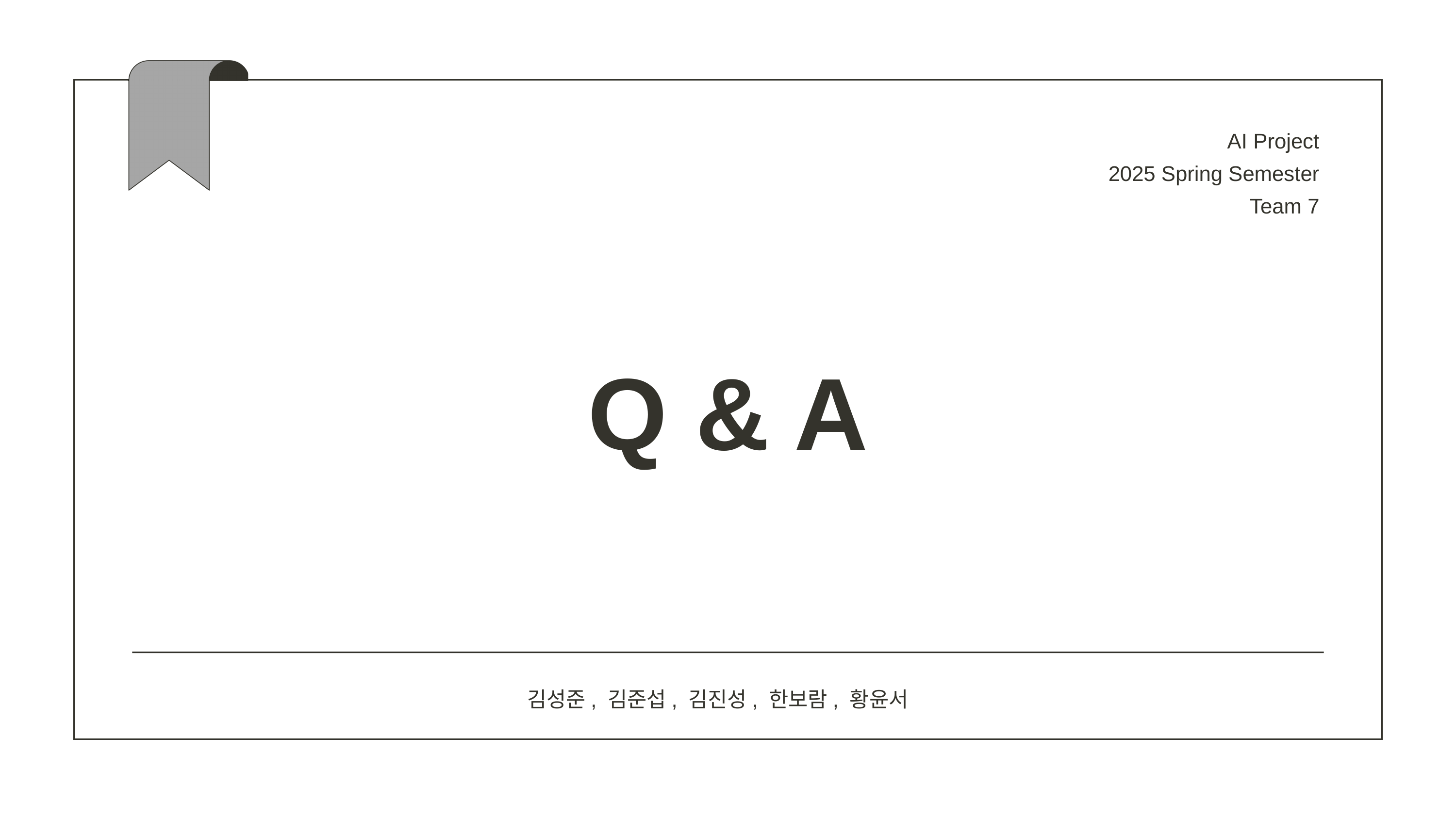

AI Project
2025 Spring Semester
Team 7
Q & A

김성준, 김준섭, 김진성, 한보람, 황윤서